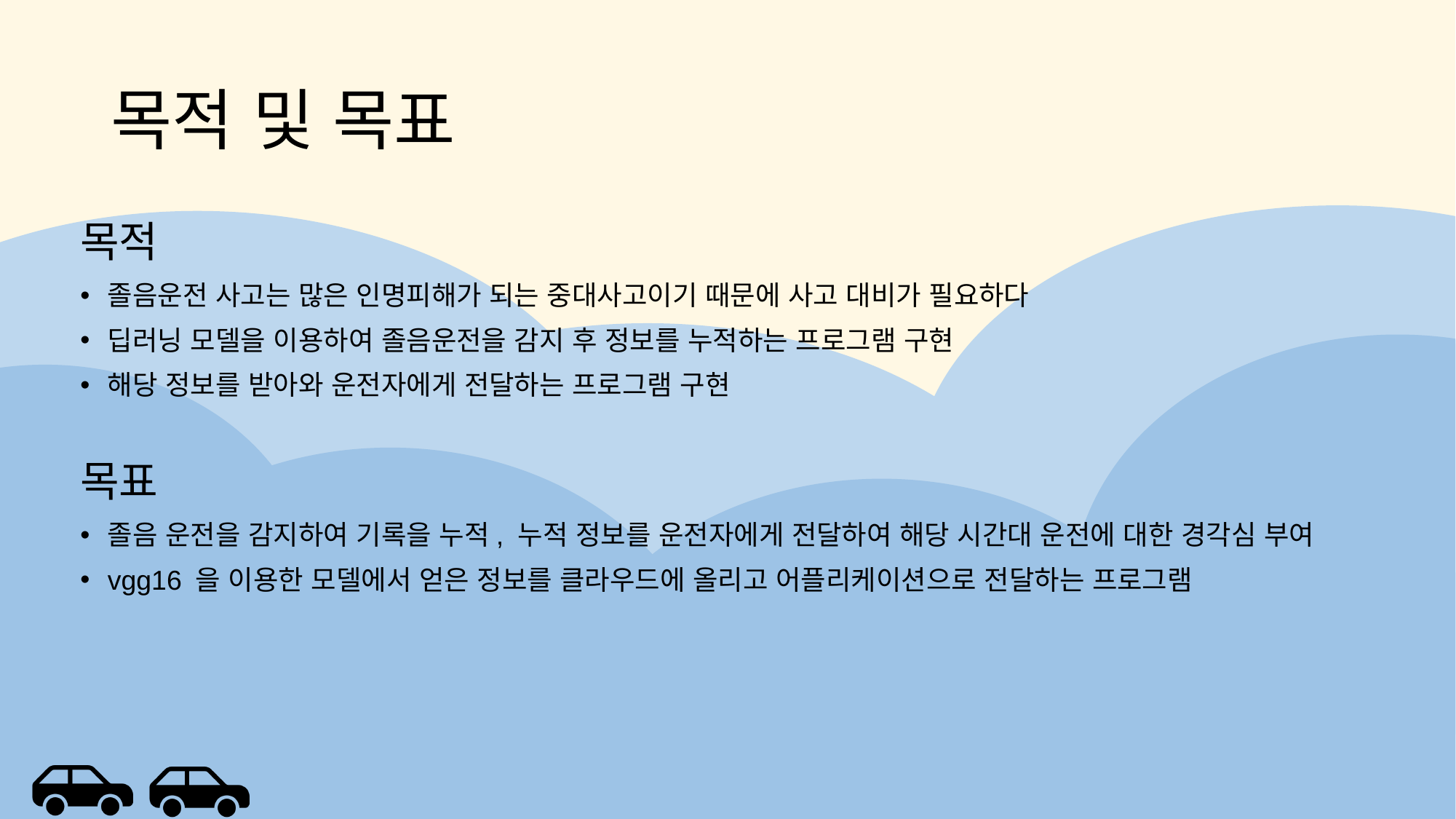

# 목적 및 목표

목적
졸음운전 사고는 많은 인명피해가 되는 중대사고이기 때문에 사고 대비가 필요하다
딥러닝 모델을 이용하여 졸음운전을 감지 후 정보를 누적하는 프로그램 구현
해당 정보를 받아와 운전자에게 전달하는 프로그램 구현

목표
졸음 운전을 감지하여 기록을 누적, 누적 정보를 운전자에게 전달하여 해당 시간대 운전에 대한 경각심 부여
vgg16 을 이용한 모델에서 얻은 정보를 클라우드에 올리고 어플리케이션으로 전달하는 프로그램